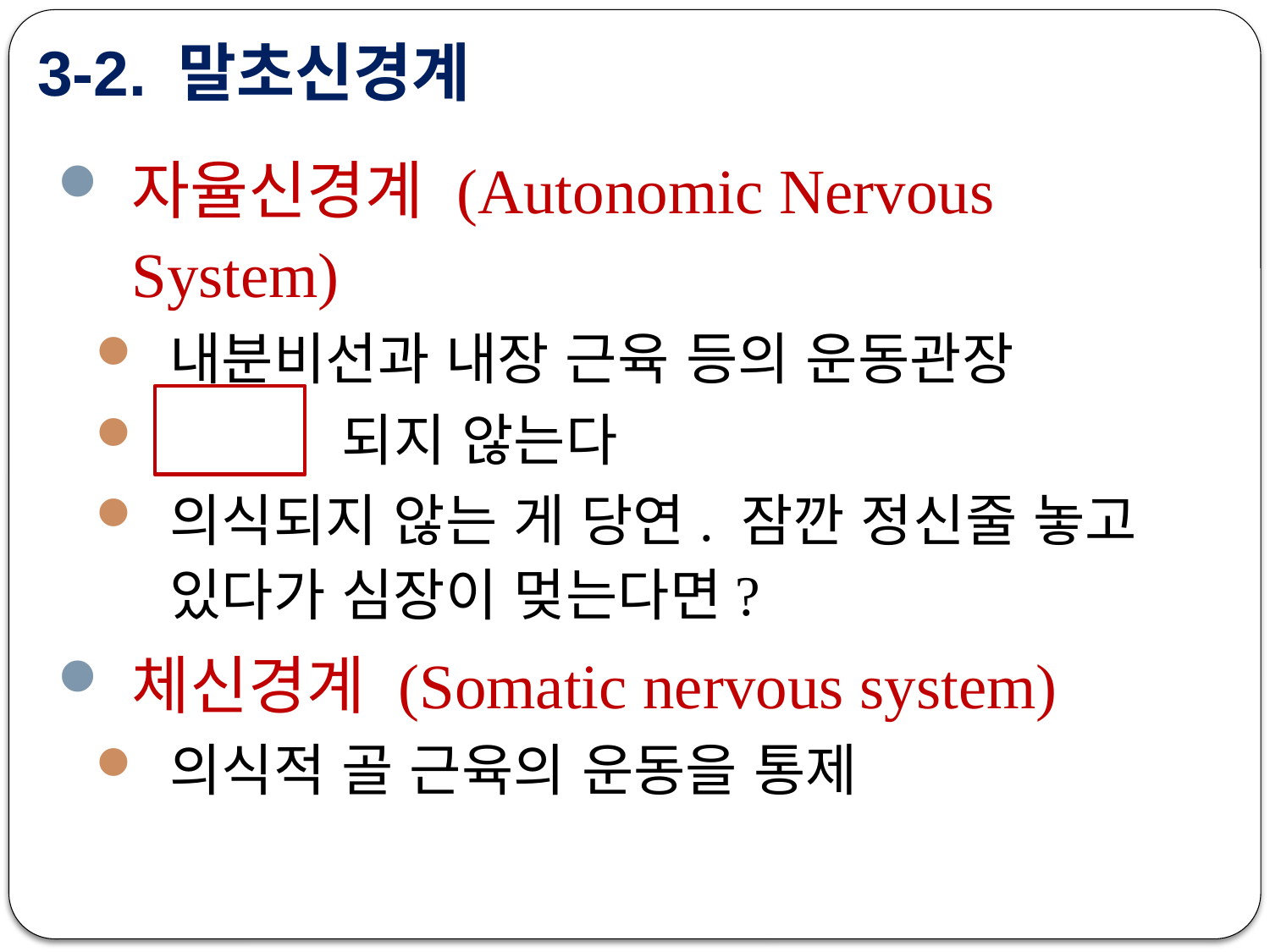

# 3-2. 말초신경계
자율신경계 (Autonomic Nervous System)
내분비선과 내장 근육 등의 운동관장
          되지 않는다
의식되지 않는 게 당연. 잠깐 정신줄 놓고 있다가 심장이 멎는다면?
체신경계 (Somatic nervous system)
의식적 골 근육의 운동을 통제